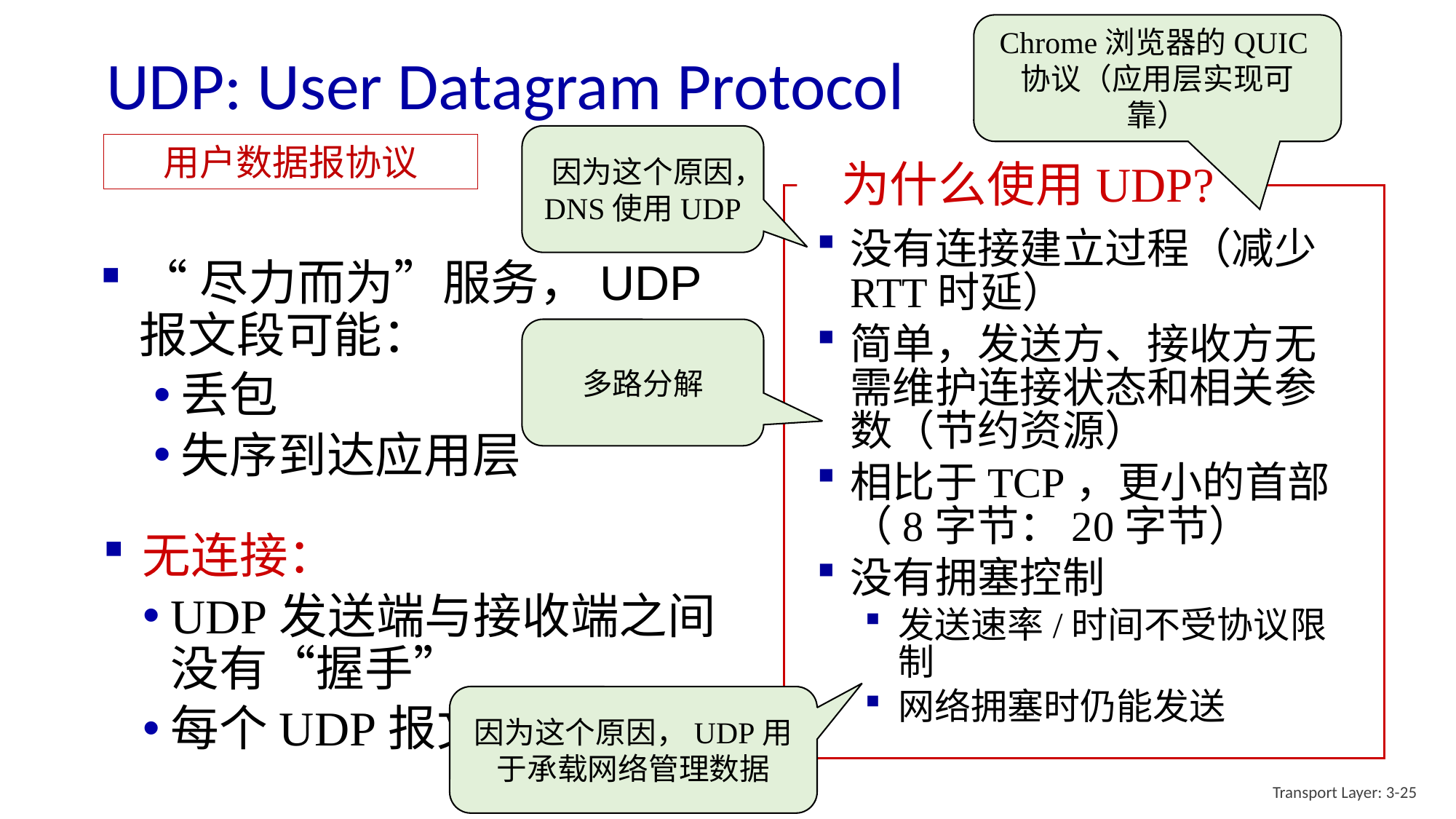

Chrome浏览器的QUIC协议（应用层实现可靠）
# UDP: User Datagram Protocol
因为这个原因，DNS使用UDP
用户数据报协议
为什么使用UDP?

没有连接建立过程（减少RTT时延）
简单，发送方、接收方无需维护连接状态和相关参数（节约资源）
相比于TCP，更小的首部（8字节：20字节）
没有拥塞控制
发送速率/时间不受协议限制
网络拥塞时仍能发送
“尽力而为”服务，UDP报文段可能：
丢包
失序到达应用层
多路分解
无连接：
UDP发送端与接收端之间没有“握手”
每个UDP报文段独立处理
因为这个原因，UDP用于承载网络管理数据
Transport Layer: 3-25